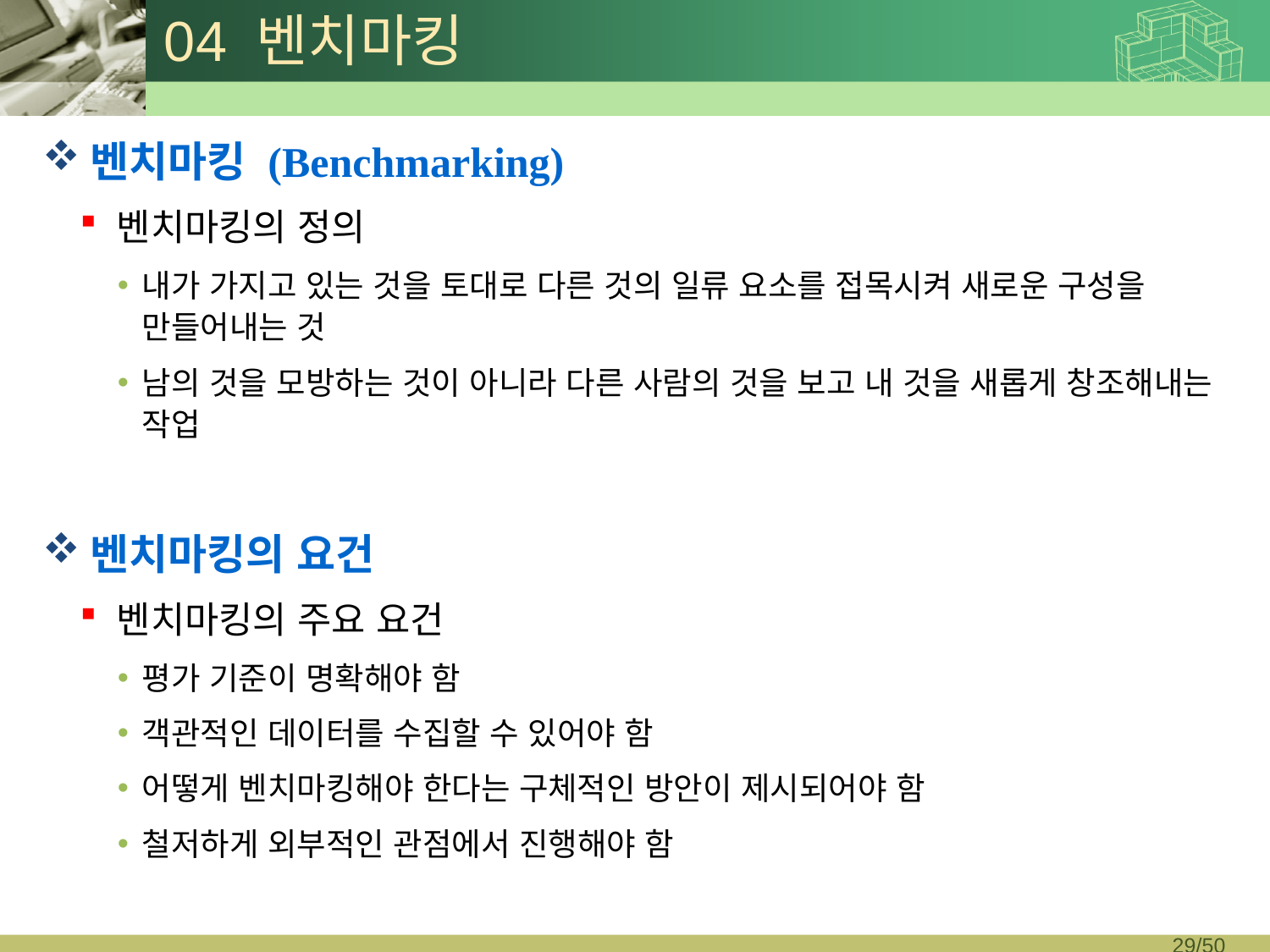

# 04 벤치마킹
벤치마킹 (Benchmarking)
벤치마킹의 정의
내가 가지고 있는 것을 토대로 다른 것의 일류 요소를 접목시켜 새로운 구성을 만들어내는 것
남의 것을 모방하는 것이 아니라 다른 사람의 것을 보고 내 것을 새롭게 창조해내는 작업

벤치마킹의 요건
벤치마킹의 주요 요건
평가 기준이 명확해야 함
객관적인 데이터를 수집할 수 있어야 함
어떻게 벤치마킹해야 한다는 구체적인 방안이 제시되어야 함
철저하게 외부적인 관점에서 진행해야 함